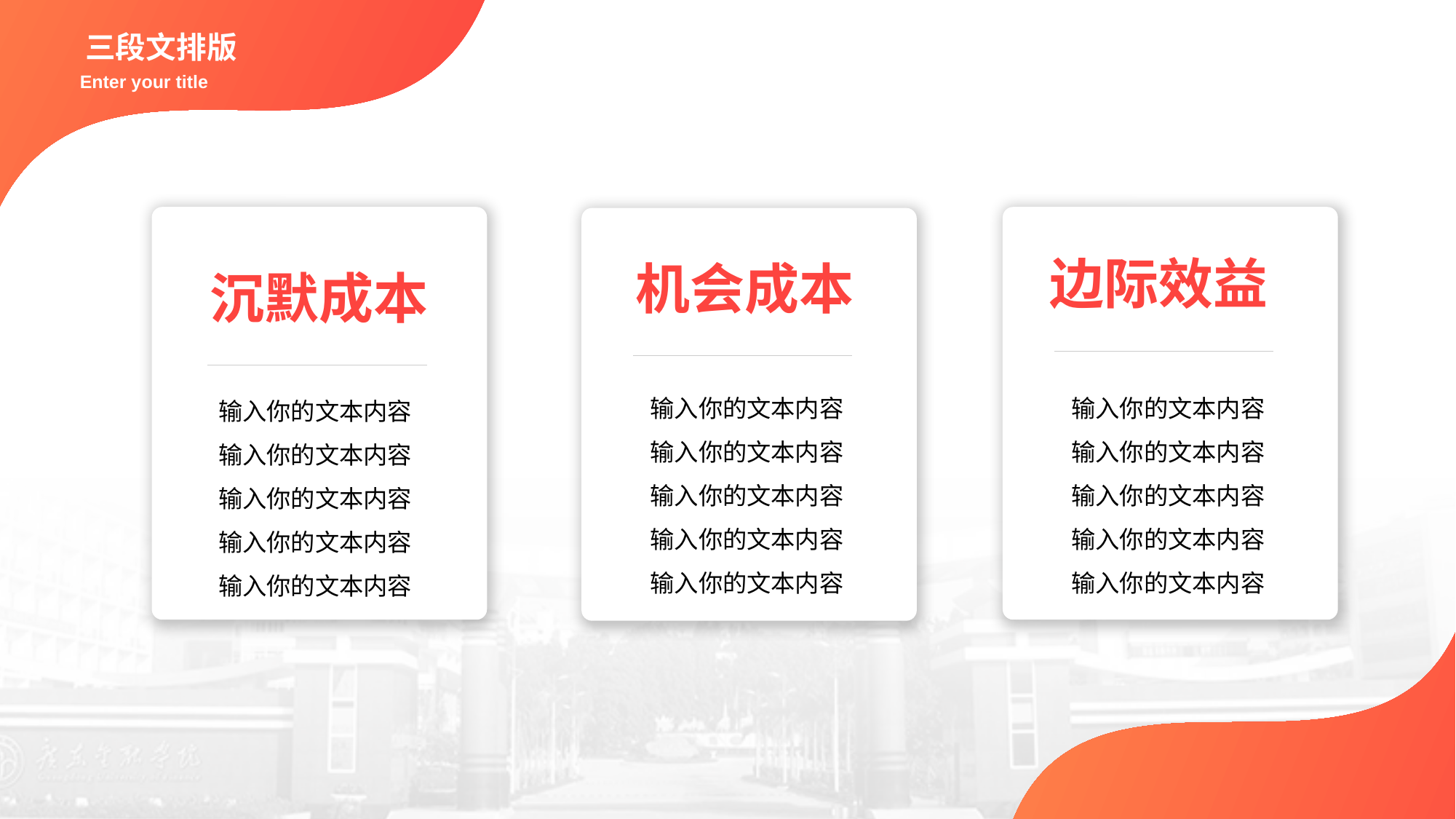

三段文排版
Enter your title

边际效益
机会成本
沉默成本
输入你的文本内容
输入你的文本内容
输入你的文本内容
输入你的文本内容
输入你的文本内容
输入你的文本内容
输入你的文本内容
输入你的文本内容
输入你的文本内容
输入你的文本内容
输入你的文本内容
输入你的文本内容
输入你的文本内容
输入你的文本内容
输入你的文本内容